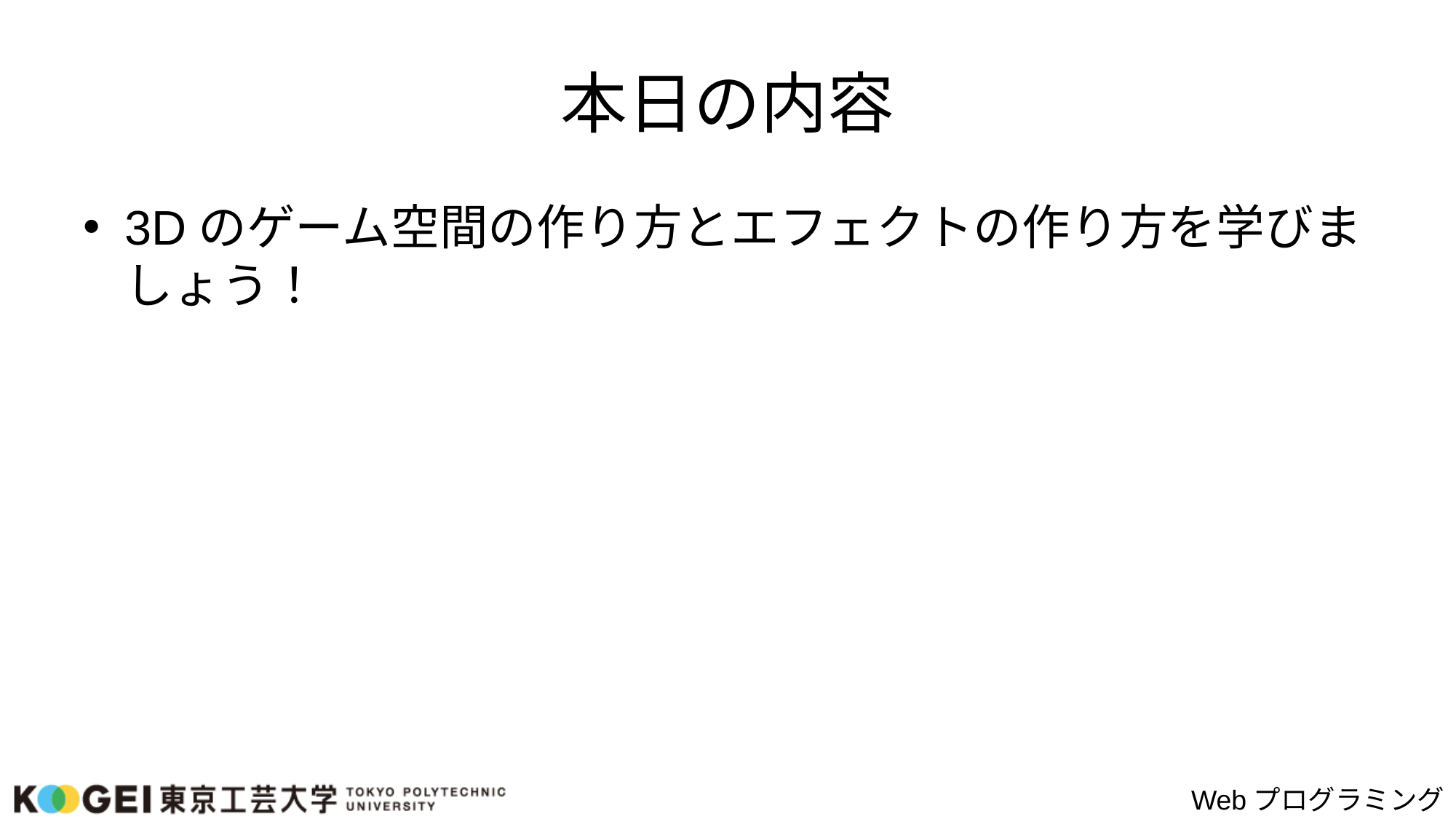

# 本日の内容
3Dのゲーム空間の作り方とエフェクトの作り方を学びましょう！